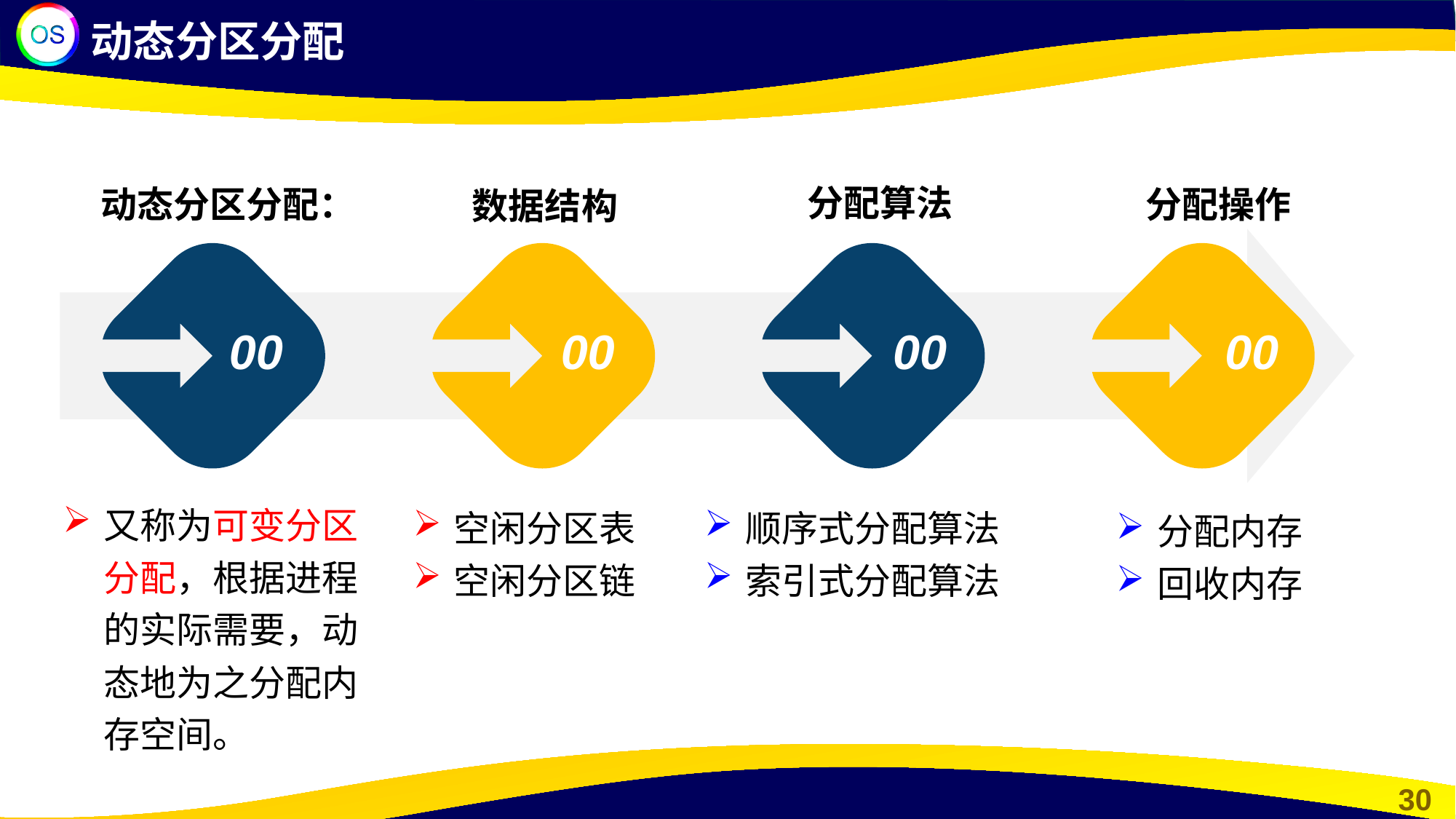

动态分区分配
数据结构
分配算法
动态分区分配：
分配操作

00
00
00
00
又称为可变分区分配，根据进程的实际需要，动态地为之分配内存空间。
空闲分区表
空闲分区链
顺序式分配算法
索引式分配算法
分配内存
回收内存